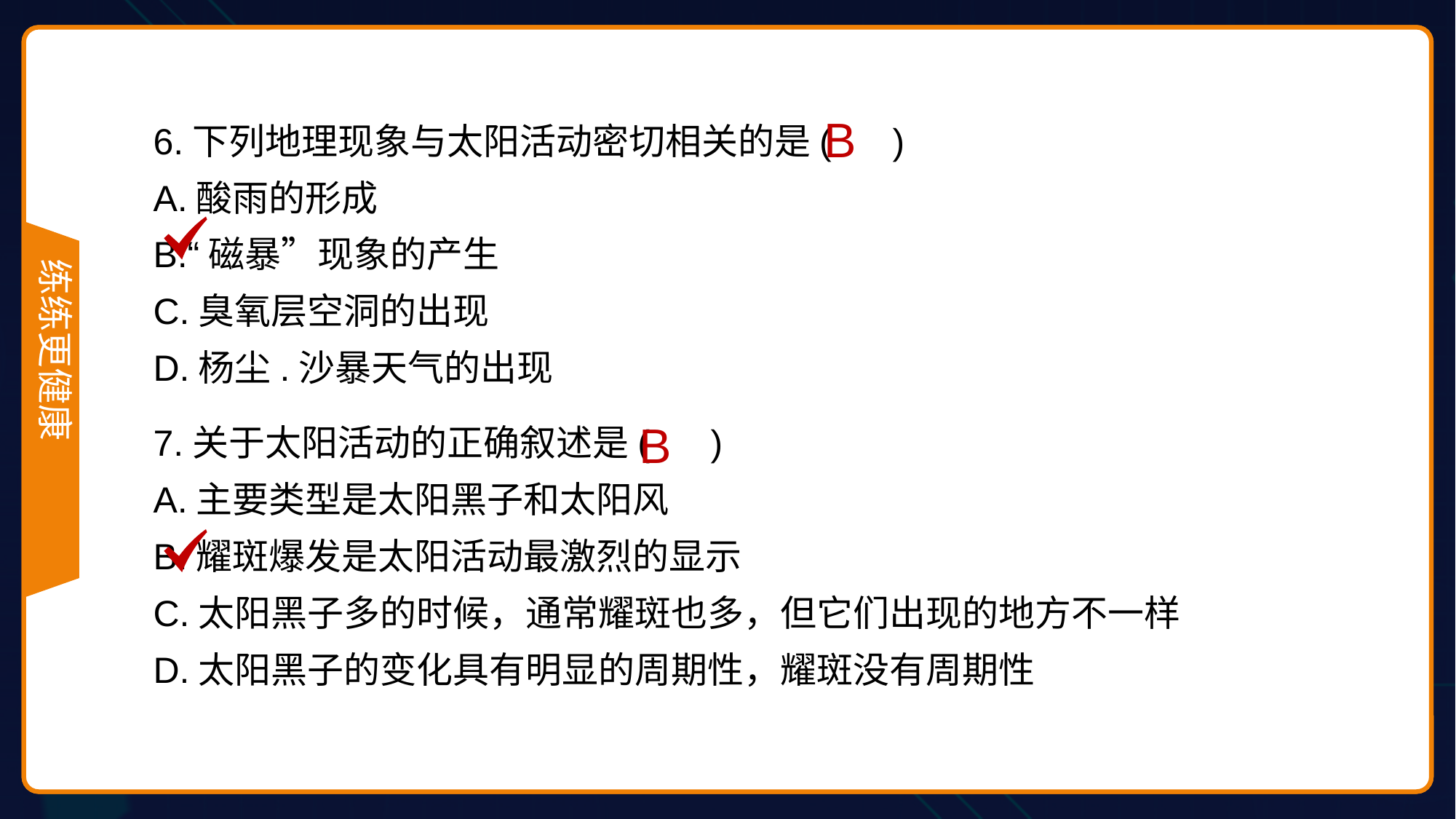

6.下列地理现象与太阳活动密切相关的是(      )
A.酸雨的形成
B.“磁暴”现象的产生
C.臭氧层空洞的出现
D.杨尘.沙暴天气的出现
7.关于太阳活动的正确叙述是(      )
A.主要类型是太阳黑子和太阳风
B.耀斑爆发是太阳活动最激烈的显示
C.太阳黑子多的时候，通常耀斑也多，但它们出现的地方不一样
D.太阳黑子的变化具有明显的周期性，耀斑没有周期性
B

B